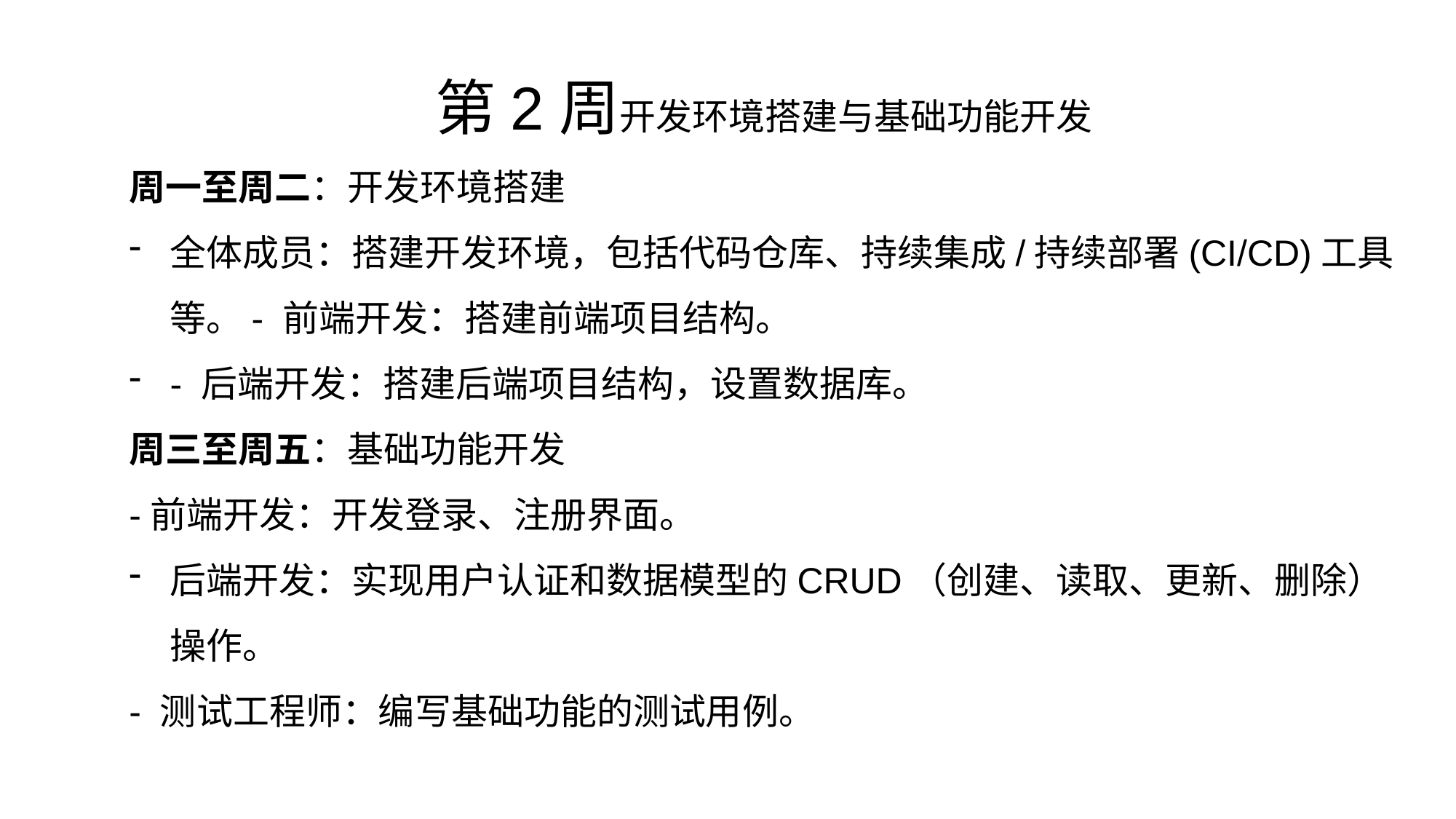

第2周开发环境搭建与基础功能开发
周一至周二：开发环境搭建
全体成员：搭建开发环境，包括代码仓库、持续集成/持续部署(CI/CD)工具等。- 前端开发：搭建前端项目结构。
- 后端开发：搭建后端项目结构，设置数据库。
周三至周五：基础功能开发
-前端开发：开发登录、注册界面。
后端开发：实现用户认证和数据模型的CRUD（创建、读取、更新、删除）操作。
- 测试工程师：编写基础功能的测试用例。